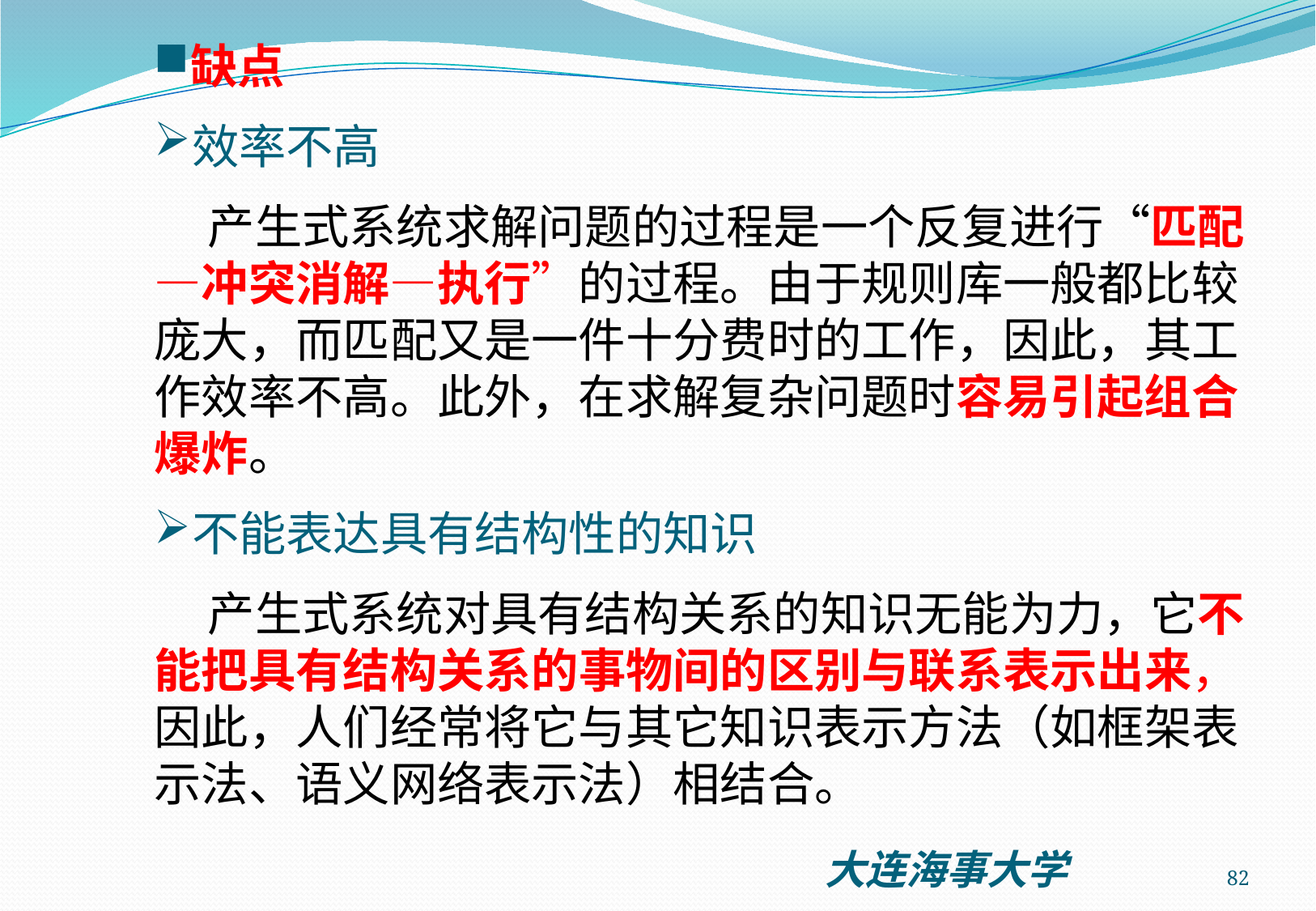

缺点
效率不高
    产生式系统求解问题的过程是一个反复进行“匹配—冲突消解—执行”的过程。由于规则库一般都比较庞大，而匹配又是一件十分费时的工作，因此，其工作效率不高。此外，在求解复杂问题时容易引起组合爆炸。
不能表达具有结构性的知识
    产生式系统对具有结构关系的知识无能为力，它不能把具有结构关系的事物间的区别与联系表示出来，因此，人们经常将它与其它知识表示方法（如框架表示法、语义网络表示法）相结合。
82